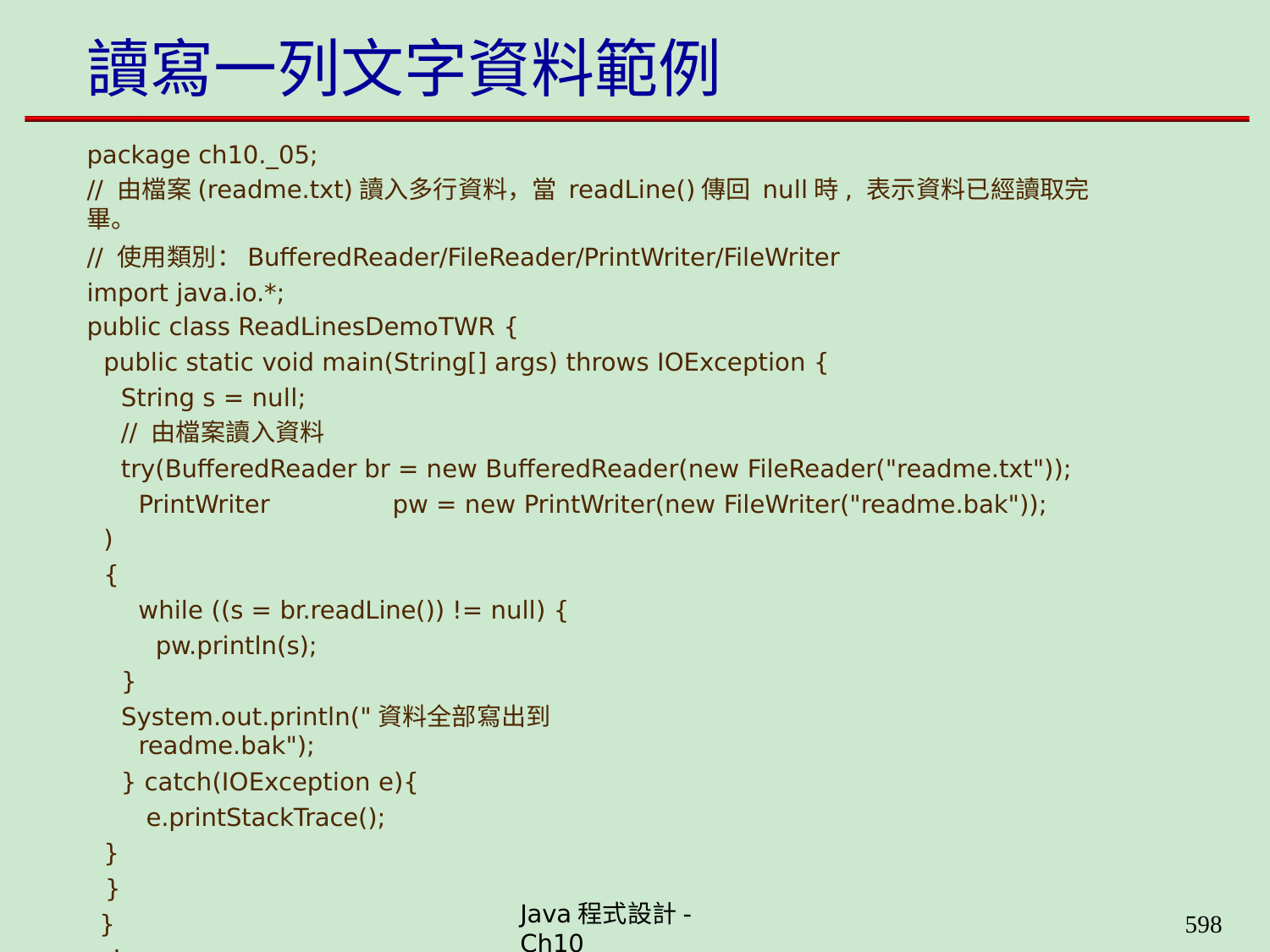

# 讀寫一列文字資料範例
package ch10._05;
// 由檔案(readme.txt)讀入多行資料，當 readLine()傳回 null時, 表示資料已經讀取完畢。
// 使用類別：BufferedReader/FileReader/PrintWriter/FileWriter  import java.io.*;
public class ReadLinesDemoTWR {
public static void main(String[] args) throws IOException {
String s = null;
// 由檔案讀入資料
try(BufferedReader br = new BufferedReader(new FileReader("readme.txt"));  PrintWriter	pw = new PrintWriter(new FileWriter("readme.bak"));
)
{
while ((s = br.readLine()) != null) {  pw.println(s);
}
System.out.println("資料全部寫出到readme.bak");
} catch(IOException e){  e.printStackTrace();
}
}
};
Java程式設計-Ch10
598